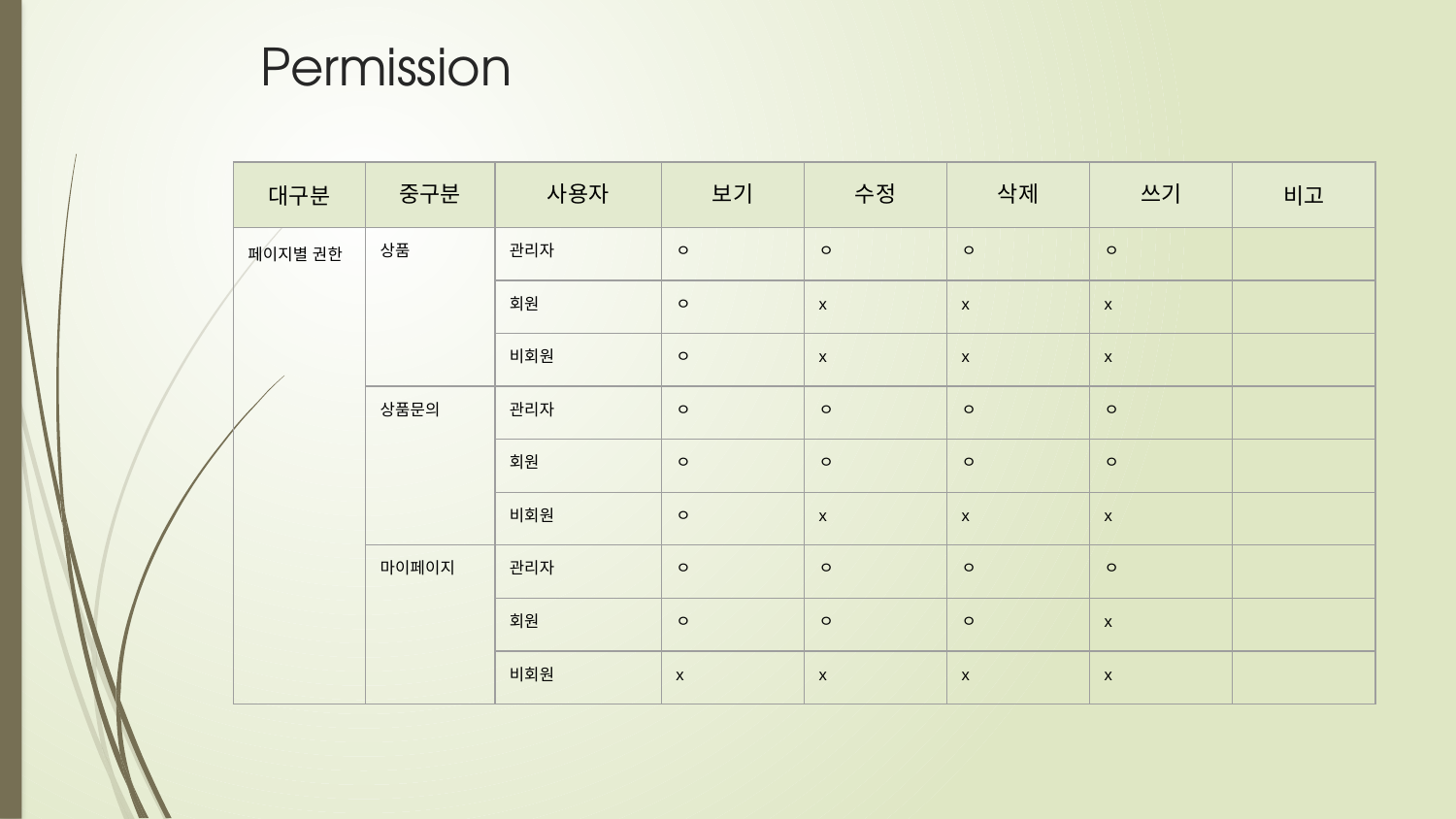

# Permission
| 대구분 | 중구분 | 사용자 | 보기 | 수정 | 삭제 | 쓰기 | 비고 |
| --- | --- | --- | --- | --- | --- | --- | --- |
| 페이지별 권한 | 상품 | 관리자 | ㅇ | ㅇ | ㅇ | ㅇ |  |
|  |  | 회원 | ㅇ | x | x | x |  |
|  |  | 비회원 | ㅇ | x | x | x |  |
|  | 상품문의 | 관리자 | ㅇ | ㅇ | ㅇ | ㅇ |  |
|  |  | 회원 | ㅇ | ㅇ | ㅇ | ㅇ |  |
|  |  | 비회원 | ㅇ | x | x | x |  |
|  | 마이페이지 | 관리자 | ㅇ | ㅇ | ㅇ | ㅇ |  |
|  |  | 회원 | ㅇ | ㅇ | ㅇ | x |  |
|  |  | 비회원 | x | x | x | x |  |